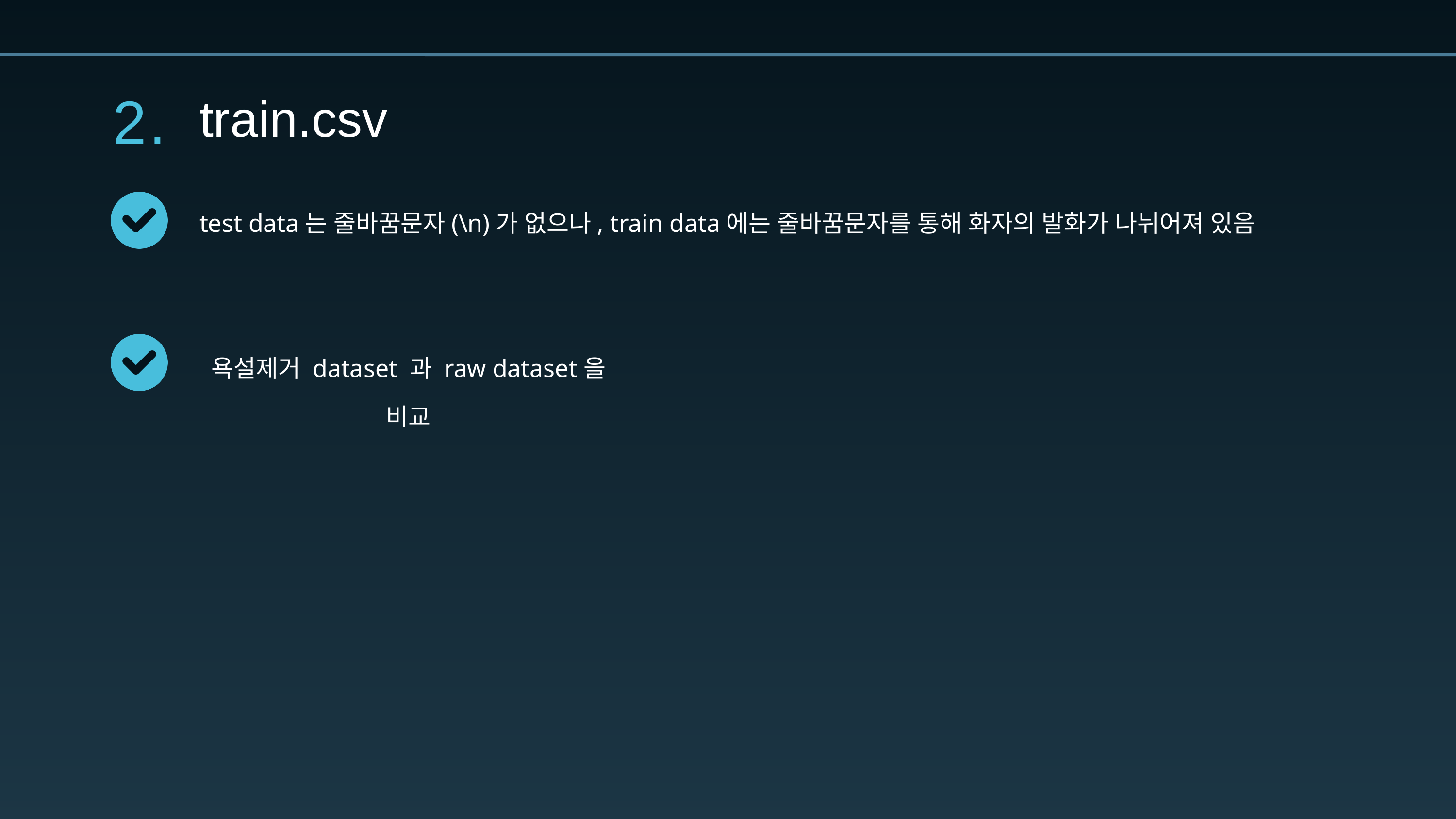

2.
train.csv

test data는 줄바꿈문자(\n)가 없으나, train data에는 줄바꿈문자를 통해 화자의 발화가 나뉘어져 있음
욕설제거 dataset 과 raw dataset을 비교